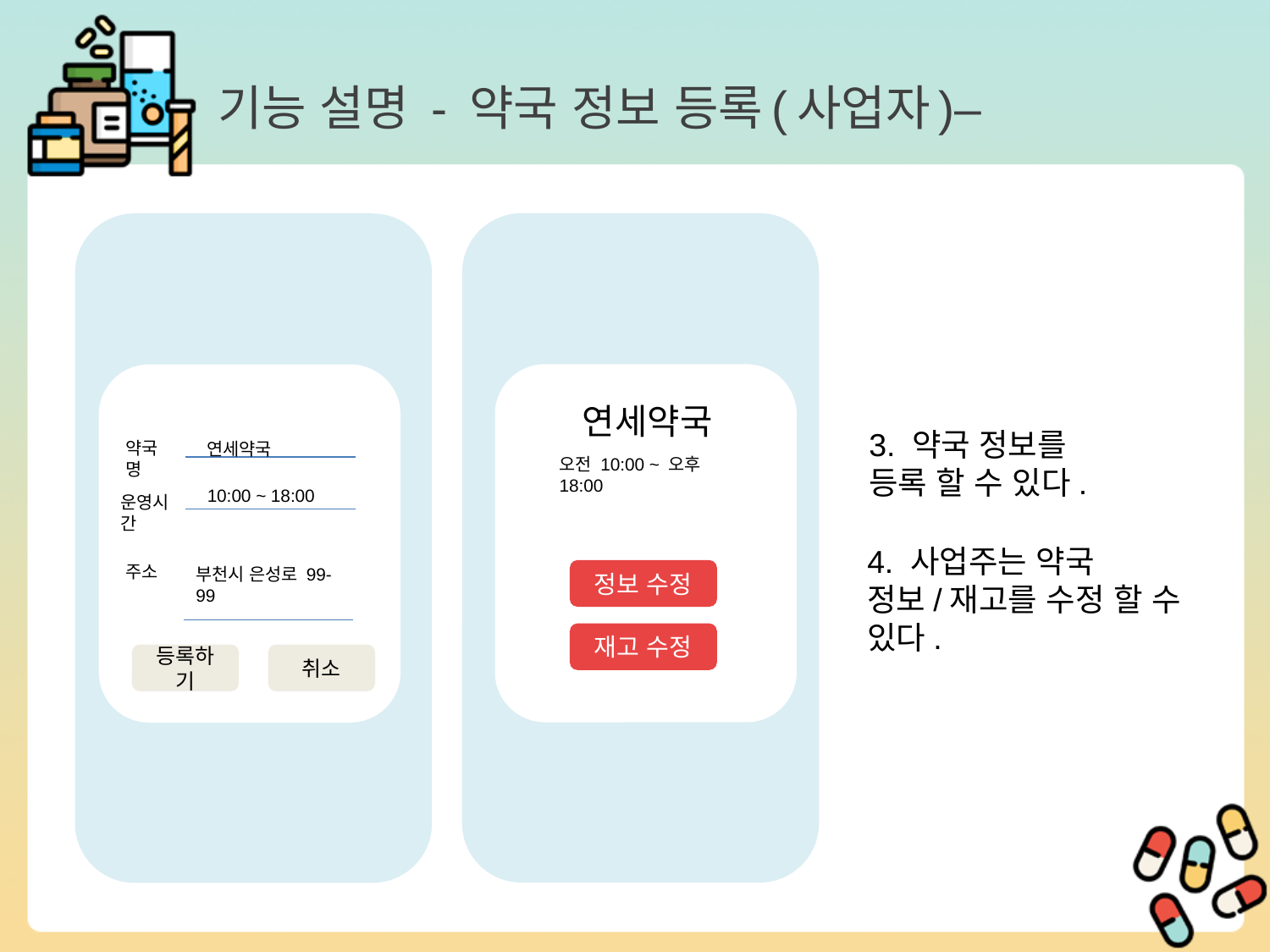

# 기능 설명 - 약국 정보 등록(사업자)–

연세약국
오전 10:00 ~ 오후 18:00
정보 수정
재고 수정

약국명
연세약국
10:00 ~ 18:00
운영시간
주소
부천시 은성로 99-99
등록하기
취소
3. 약국 정보를
등록 할 수 있다.
4. 사업주는 약국
정보/재고를 수정 할 수 있다.